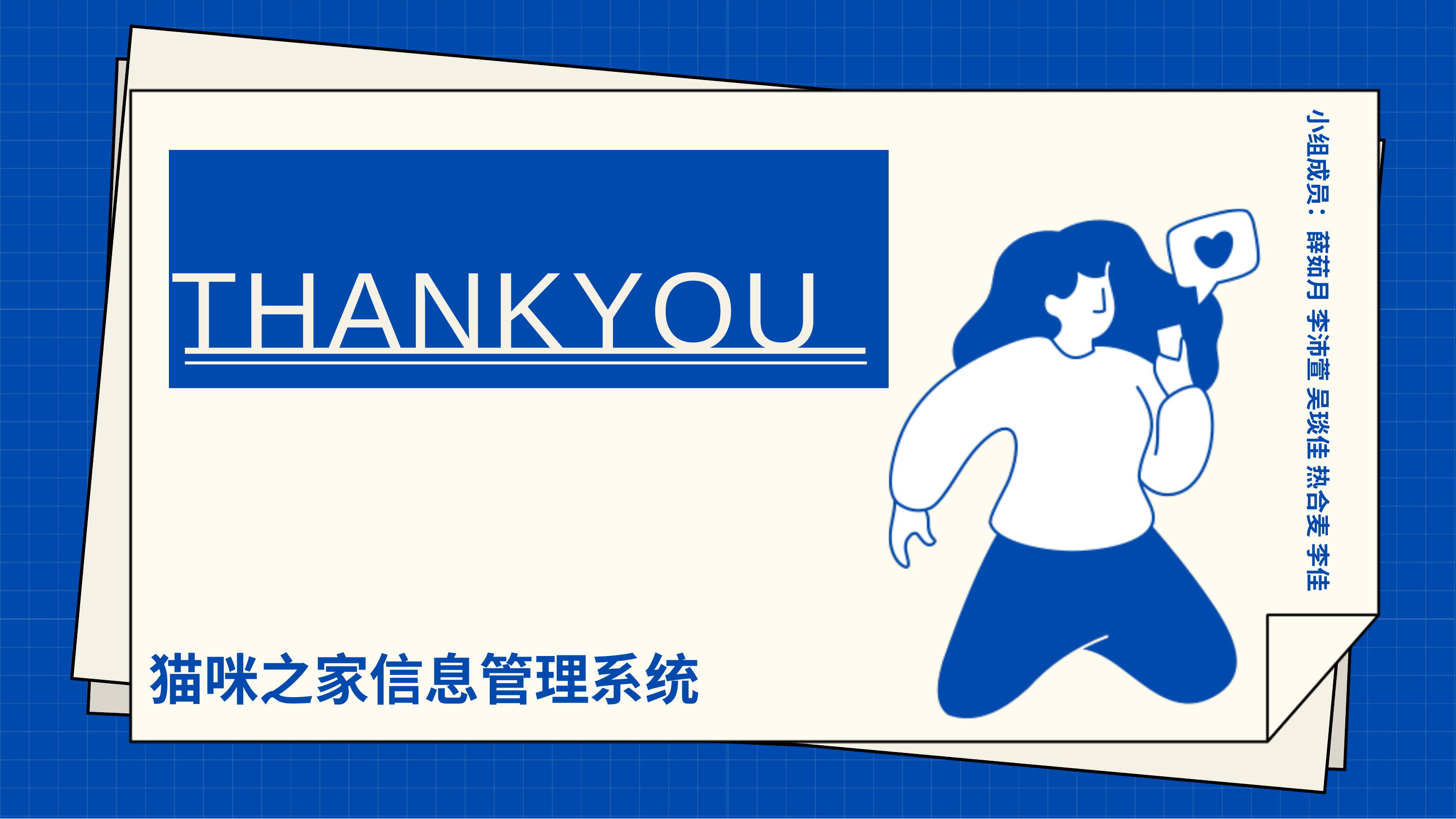

THANKYOU

小组成员：薛茹月 李沛萱 吴琰佳 热合麦 李佳
猫咪之家信息管理系统